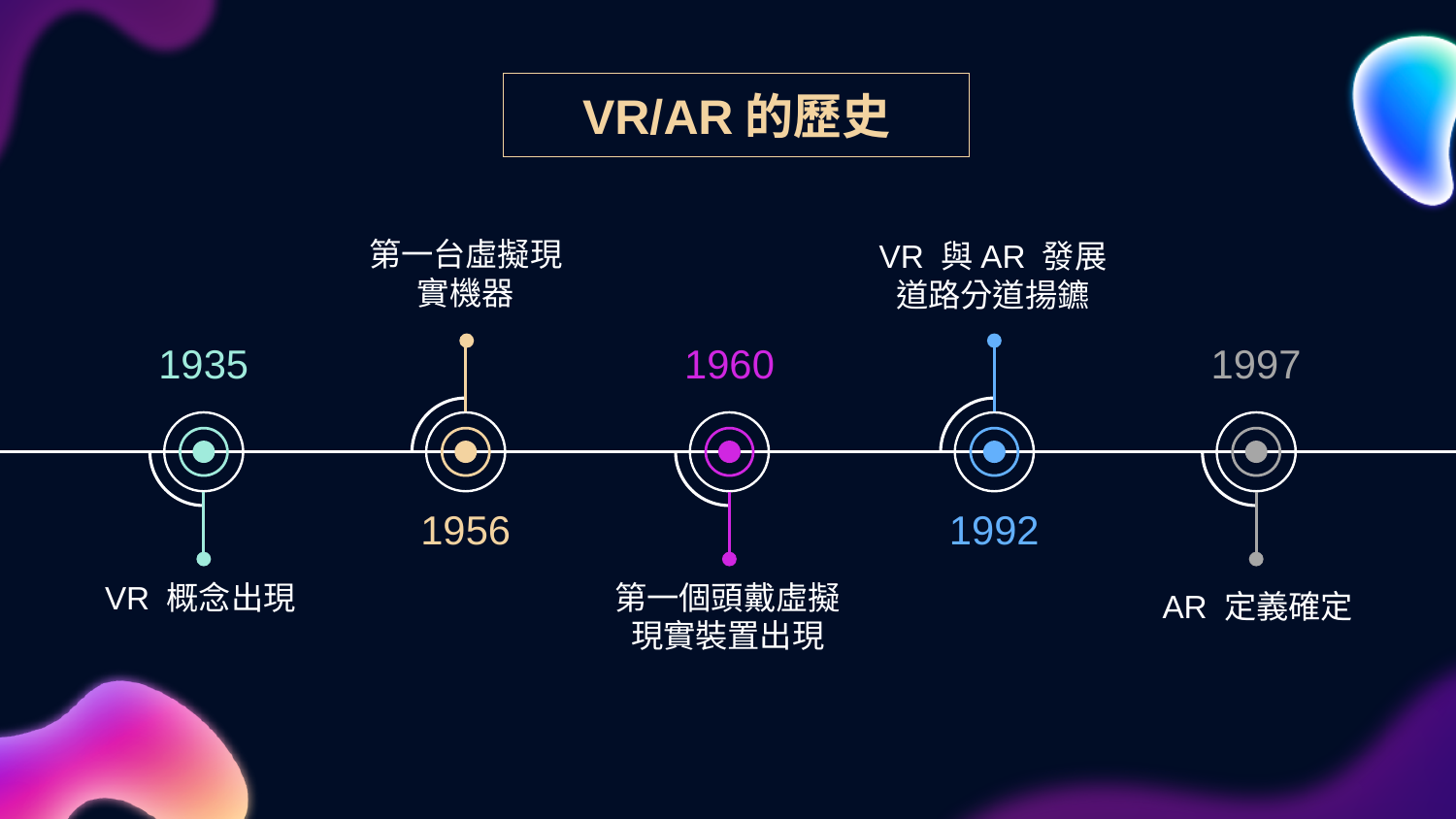

# VR/AR的歷史
第一台虛擬現實機器
VR 與AR 發展道路分道揚鑣
1935
1960
1997

1956
1992

VR 概念出現
第一個頭戴虛擬現實裝置出現
AR 定義確定